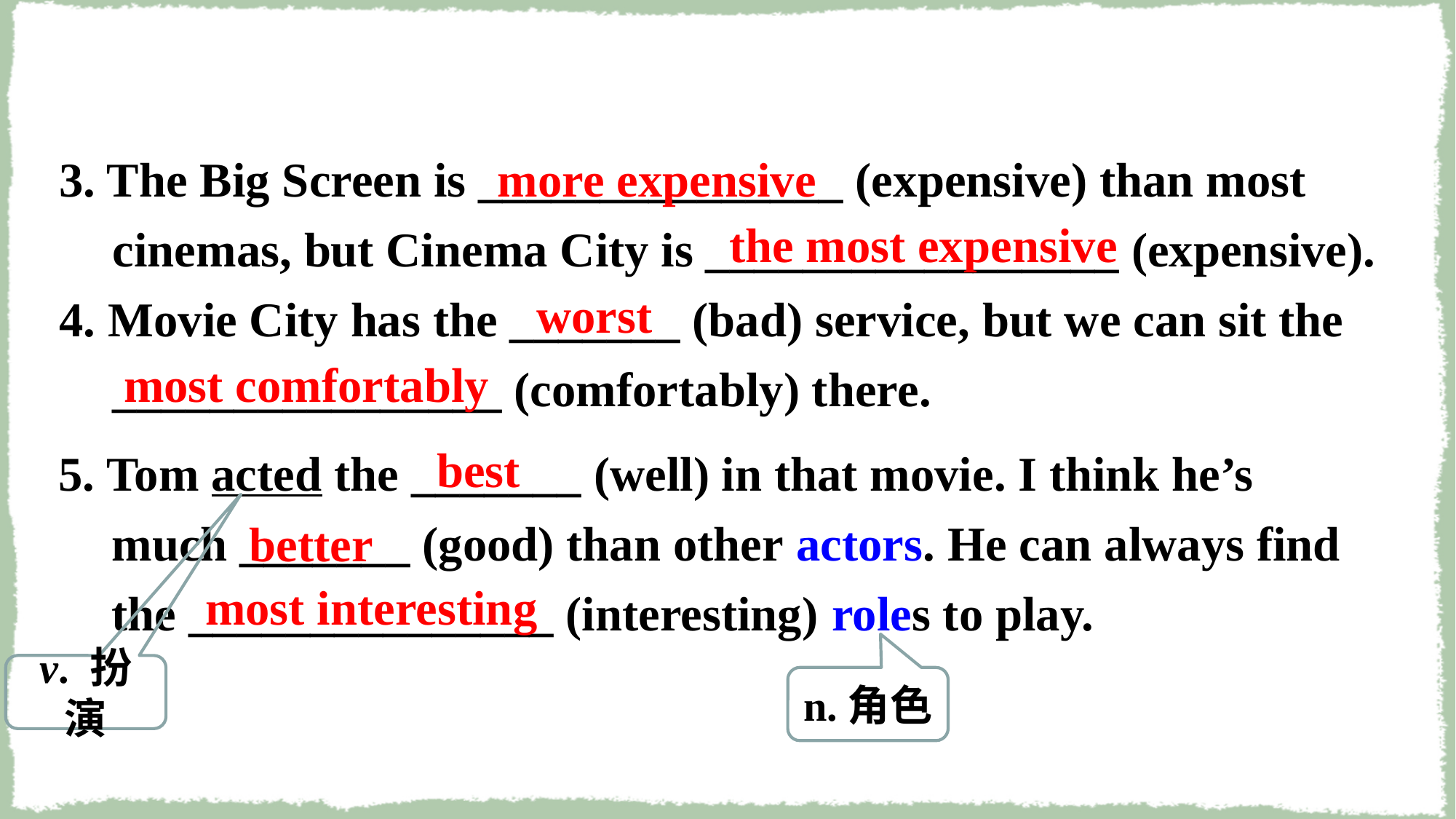

more expensive
3. The Big Screen is _______________ (expensive) than most cinemas, but Cinema City is _________________ (expensive).
4. Movie City has the _______ (bad) service, but we can sit the ________________ (comfortably) there.
the most expensive
worst
most comfortably
best
5. Tom acted the _______ (well) in that movie. I think he’s much _______ (good) than other actors. He can always find the _______________ (interesting) roles to play.
better
most interesting
v. 扮演
n.角色